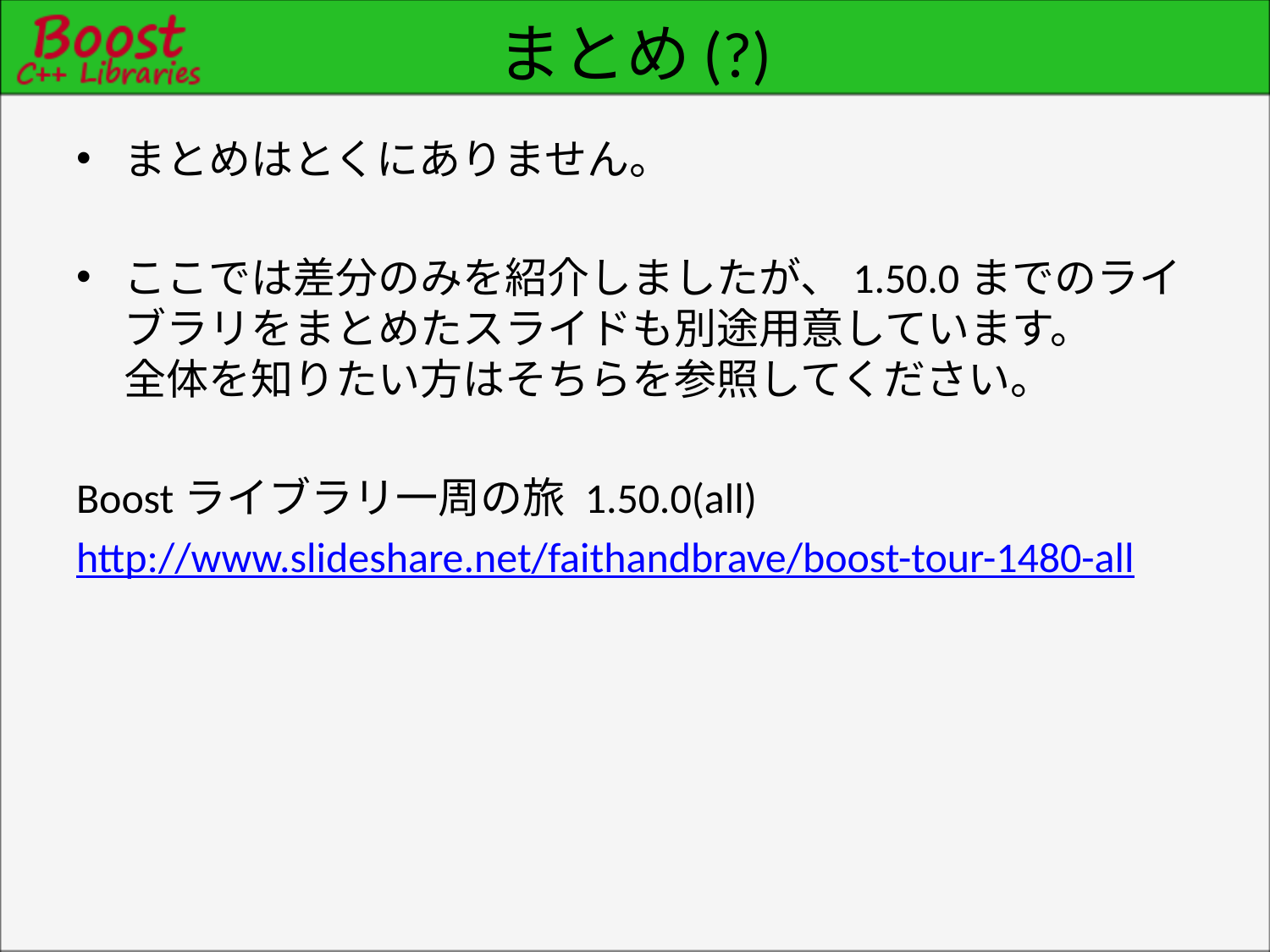

# まとめ(?)
まとめはとくにありません。

ここでは差分のみを紹介しましたが、1.50.0までのライブラリをまとめたスライドも別途用意しています。
全体を知りたい方はそちらを参照してください。

Boostライブラリ一周の旅 1.50.0(all)
http://www.slideshare.net/faithandbrave/boost-tour-1480-all